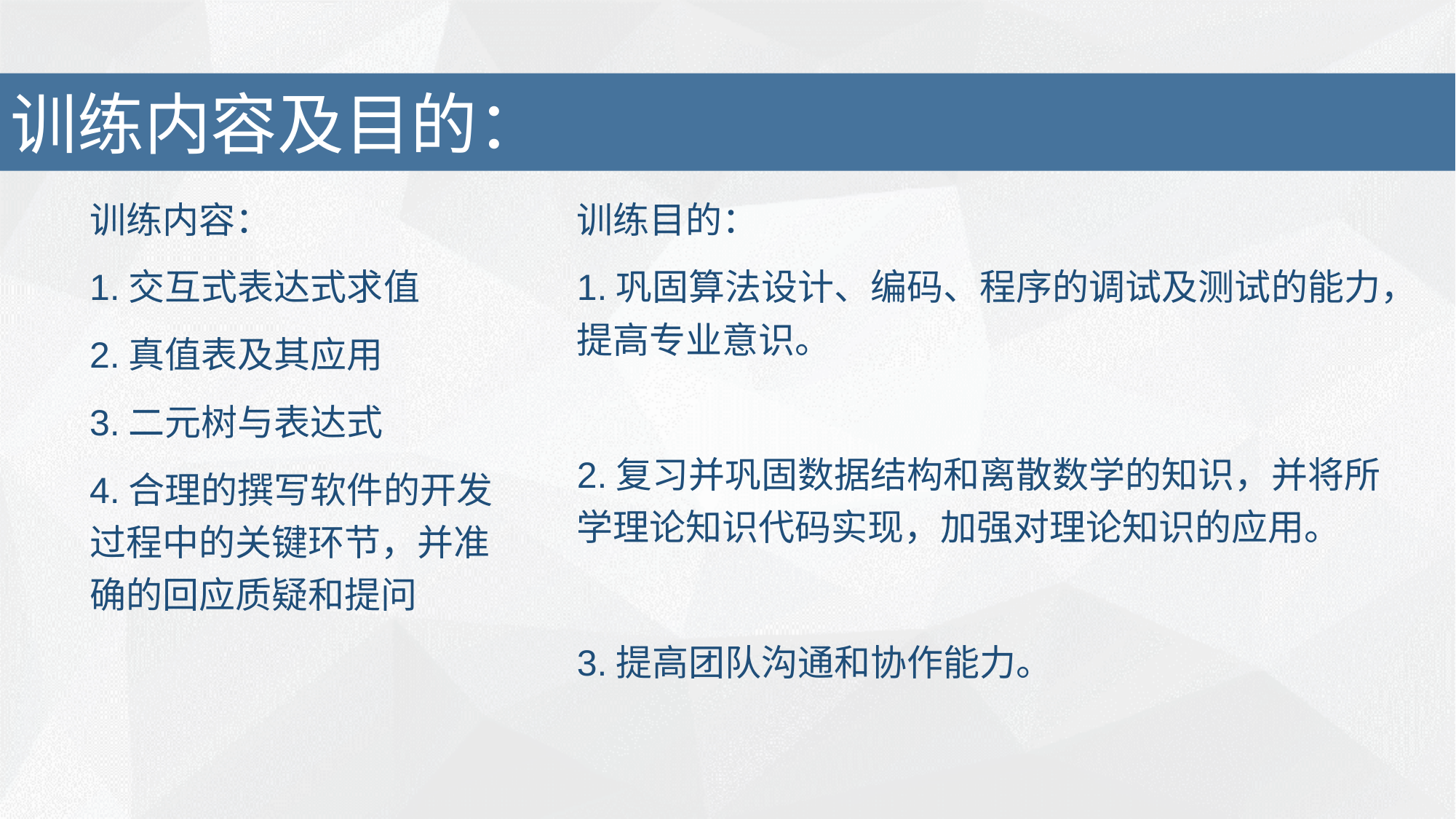

# 训练内容及目的：
训练目的：
1.巩固算法设计、编码、程序的调试及测试的能力，提高专业意识。

2.复习并巩固数据结构和离散数学的知识，并将所学理论知识代码实现，加强对理论知识的应用。

3.提高团队沟通和协作能力。

训练内容：
1.交互式表达式求值
2.真值表及其应用
3.二元树与表达式
4.合理的撰写软件的开发过程中的关键环节，并准确的回应质疑和提问